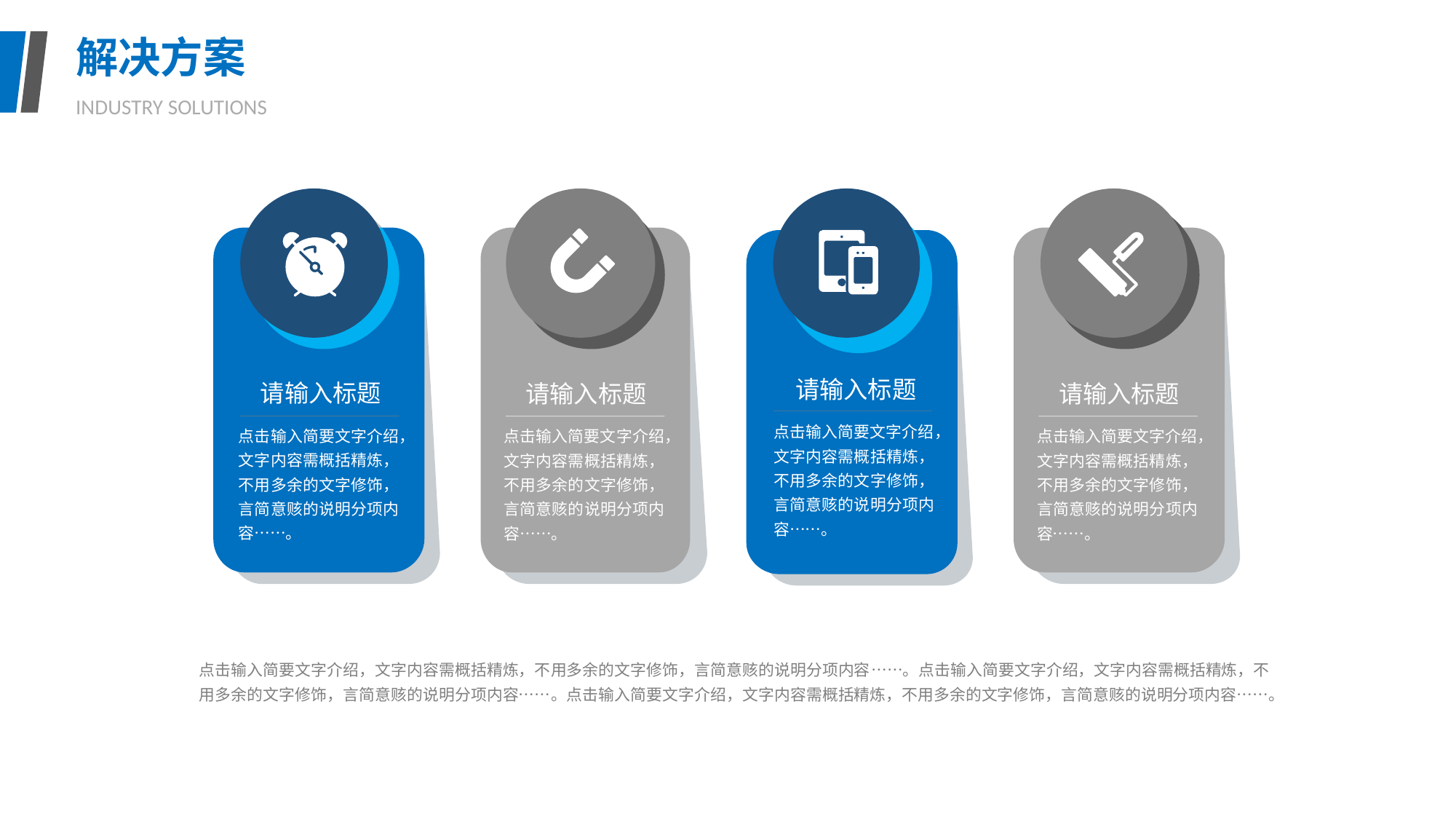

解决方案

INDUSTRY SOLUTIONS

请输入标题
点击输入简要文字介绍，文字内容需概括精炼，不用多余的文字修饰，言简意赅的说明分项内容……。

请输入标题
点击输入简要文字介绍，文字内容需概括精炼，不用多余的文字修饰，言简意赅的说明分项内容……。

请输入标题
点击输入简要文字介绍，文字内容需概括精炼，不用多余的文字修饰，言简意赅的说明分项内容……。

请输入标题
点击输入简要文字介绍，文字内容需概括精炼，不用多余的文字修饰，言简意赅的说明分项内容……。

点击输入简要文字介绍，文字内容需概括精炼，不用多余的文字修饰，言简意赅的说明分项内容……。点击输入简要文字介绍，文字内容需概括精炼，不用多余的文字修饰，言简意赅的说明分项内容……。点击输入简要文字介绍，文字内容需概括精炼，不用多余的文字修饰，言简意赅的说明分项内容……。